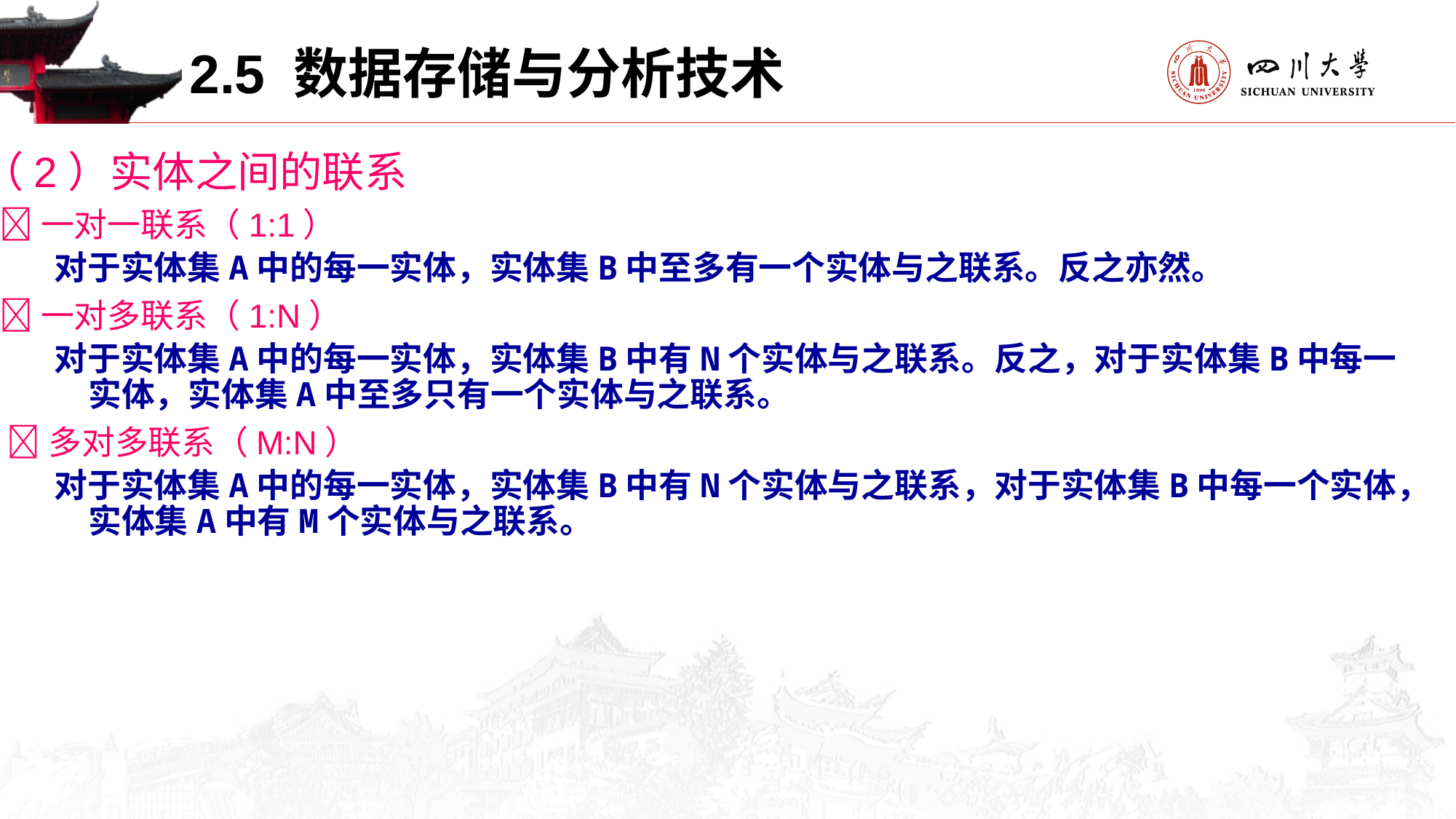

2.5 数据存储与分析技术

（2）实体之间的联系
♦一对一联系（1:1）
对于实体集A中的每一实体，实体集B中至多有一个实体与之联系。反之亦然。
♦一对多联系（1:N）
对于实体集A中的每一实体，实体集B中有N个实体与之联系。反之，对于实体集B中每一实体，实体集A中至多只有一个实体与之联系。
 ♦多对多联系（M:N）
对于实体集A中的每一实体，实体集B中有N个实体与之联系，对于实体集B中每一个实体，实体集A中有M个实体与之联系。